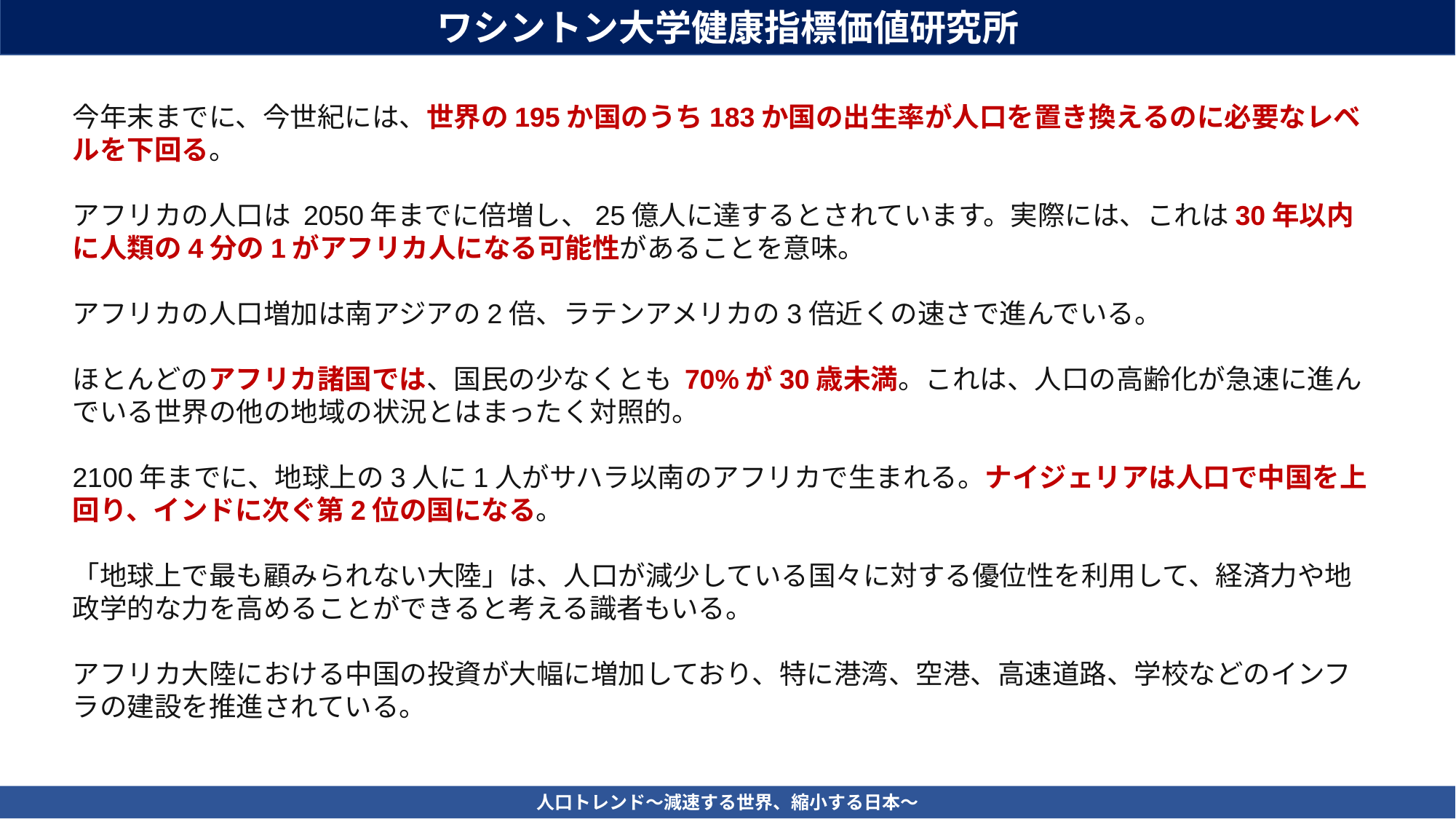

ワシントン大学健康指標価値研究所
今年末までに、今世紀には、世界の195か国のうち183か国の出生率が人口を置き換えるのに必要なレベルを下回る。

アフリカの人口は 2050年までに倍増し、25億人に達するとされています。実際には、これは30年以内に人類の4分の1がアフリカ人になる可能性があることを意味。

アフリカの人口増加は南アジアの2倍、ラテンアメリカの3倍近くの速さで進んでいる。

ほとんどのアフリカ諸国では、国民の少なくとも 70%が30歳未満。これは、人口の高齢化が急速に進んでいる世界の他の地域の状況とはまったく対照的。

2100年までに、地球上の3人に1人がサハラ以南のアフリカで生まれる。ナイジェリアは人口で中国を上回り、インドに次ぐ第2位の国になる。

「地球上で最も顧みられない大陸」は、人口が減少している国々に対する優位性を利用して、経済力や地政学的な力を高めることができると考える識者もいる。

アフリカ大陸における中国の投資が大幅に増加しており、特に港湾、空港、高速道路、学校などのインフラの建設を推進されている。
人口トレンド～減速する世界、縮小する日本～